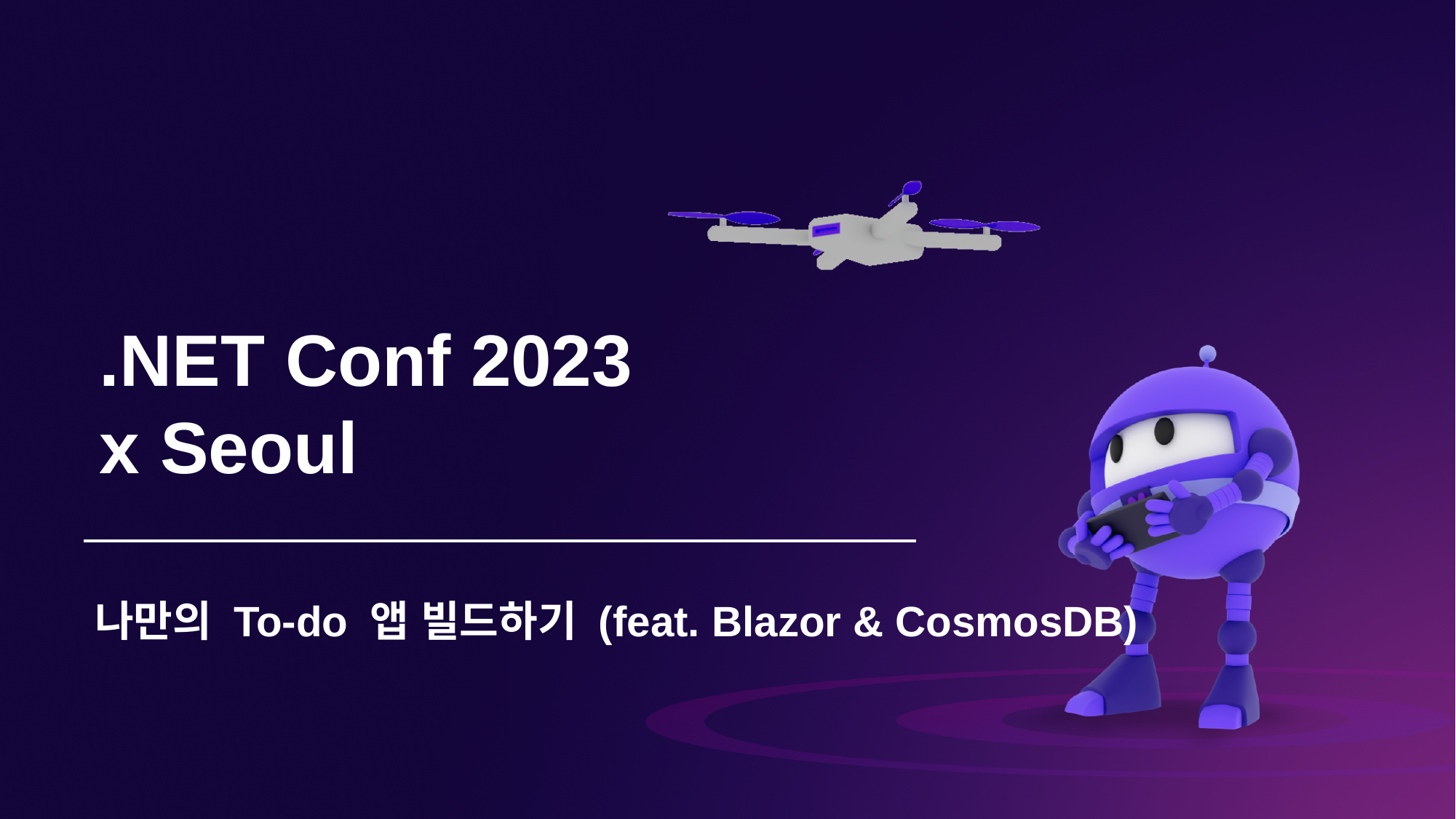

나만의 To-do 앱 빌드하기 (feat. Blazor & CosmosDB)